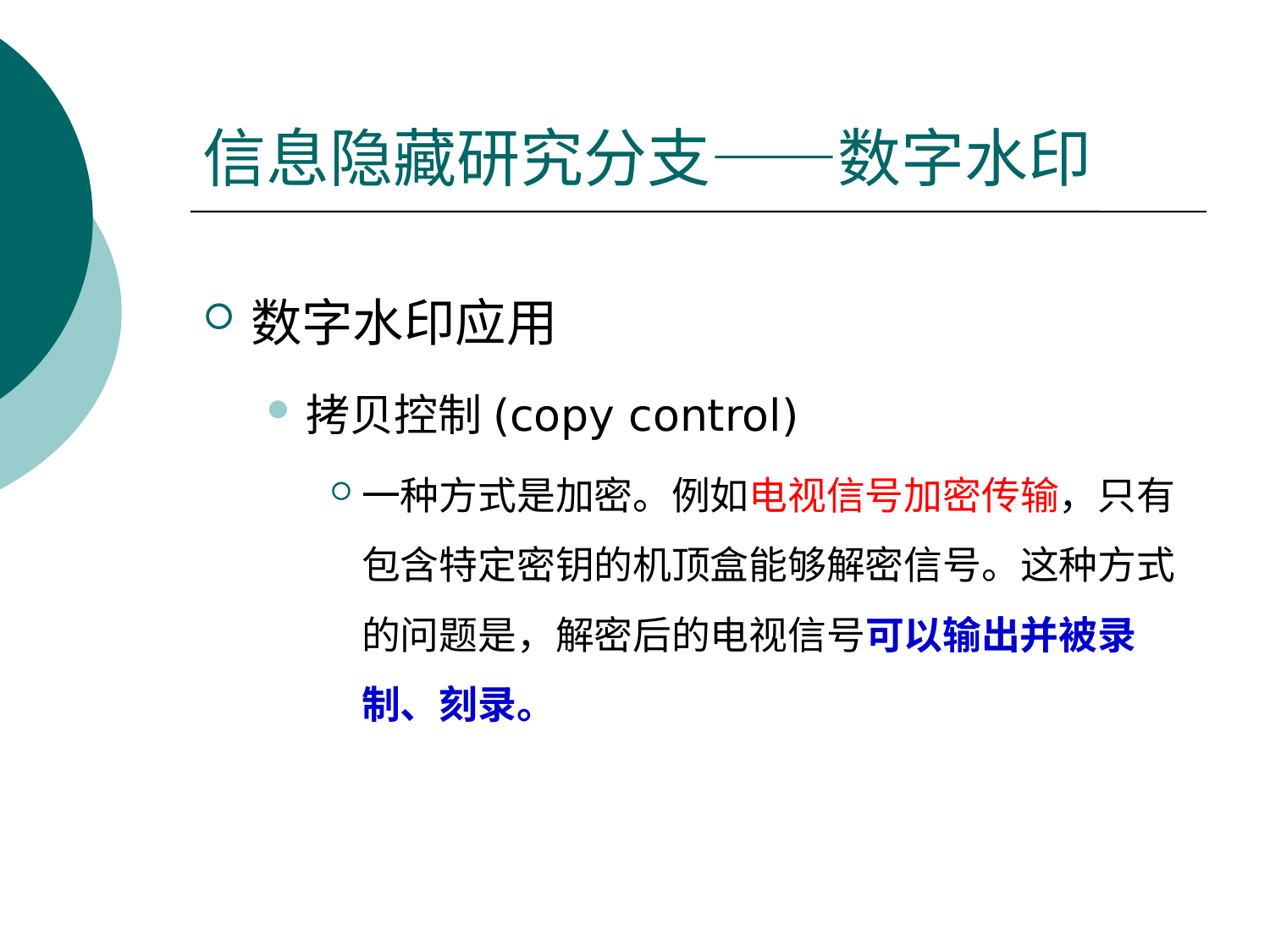

# 信息隐藏研究分支——数字水印
数字水印应用
拷贝控制(copy control)
一种方式是加密。例如电视信号加密传输，只有包含特定密钥的机顶盒能够解密信号。这种方式的问题是，解密后的电视信号可以输出并被录制、刻录。